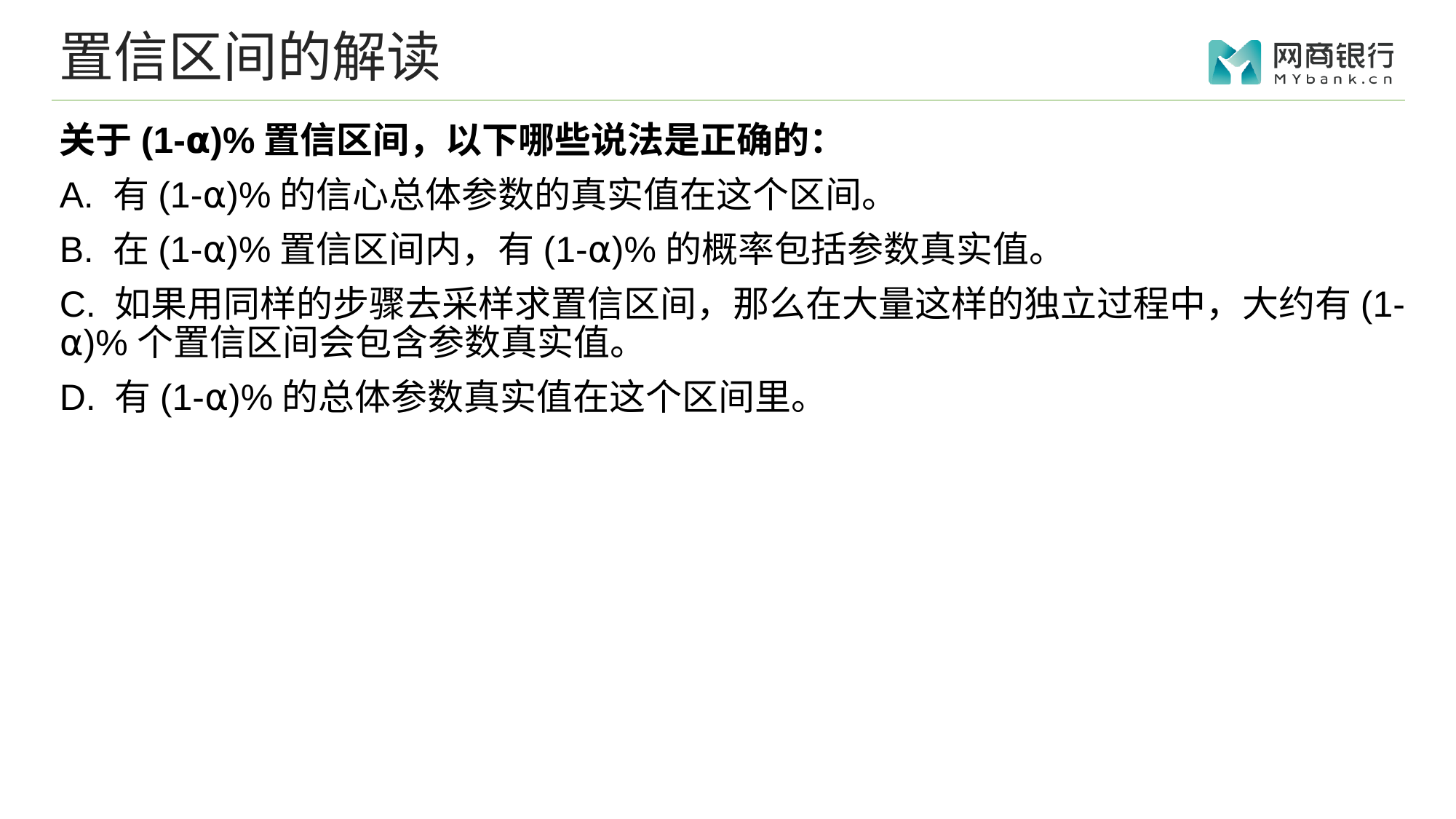

# 置信区间的解读
关于(1-⍺)%置信区间，以下哪些说法是正确的：
A. 有(1-⍺)%的信心总体参数的真实值在这个区间。
B. 在(1-⍺)%置信区间内，有(1-⍺)%的概率包括参数真实值。
C. 如果用同样的步骤去采样求置信区间，那么在大量这样的独立过程中，大约有(1-⍺)%个置信区间会包含参数真实值。
D. 有(1-⍺)%的总体参数真实值在这个区间里。